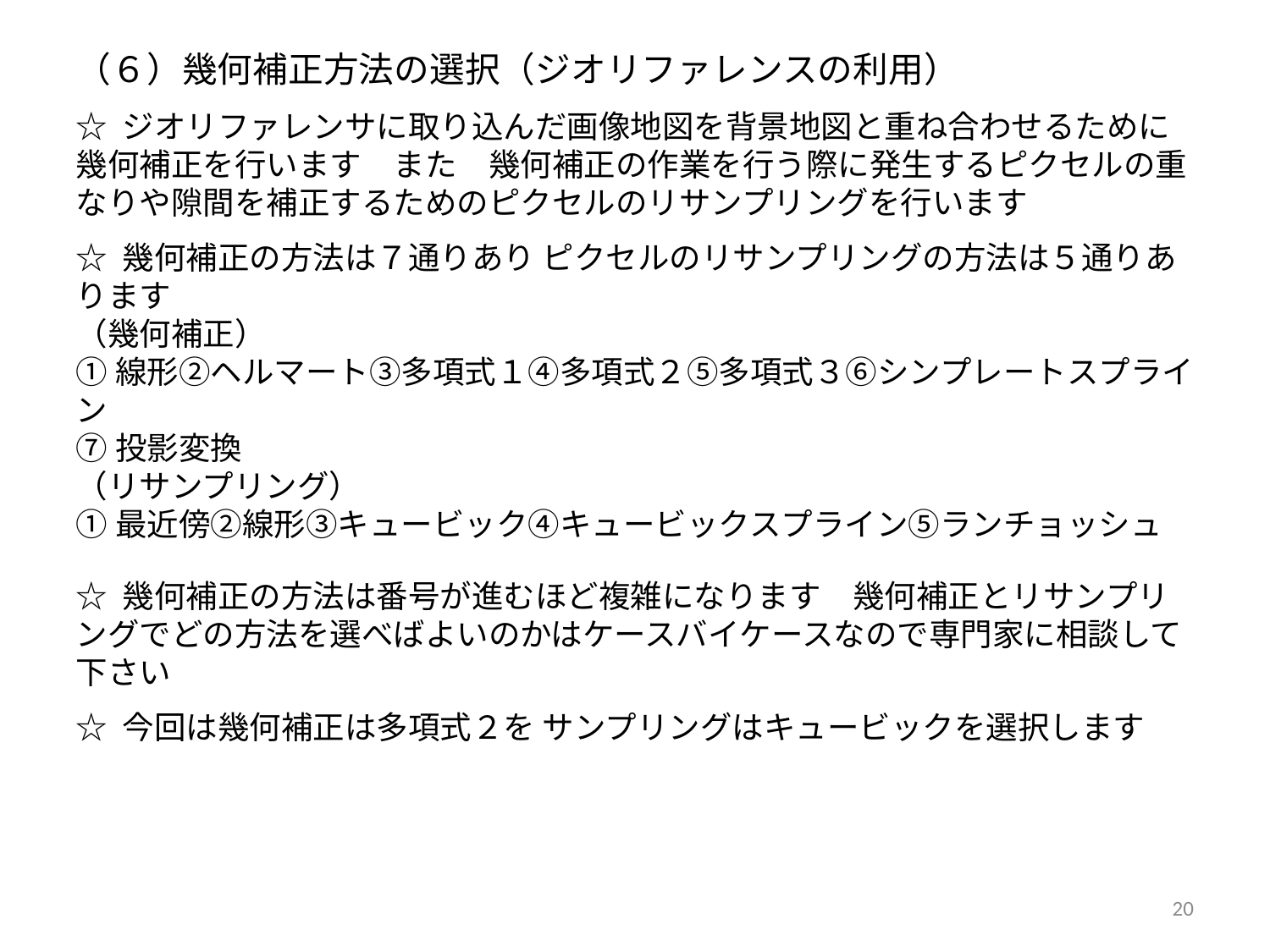

（６）幾何補正方法の選択（ジオリファレンスの利用）

☆ ジオリファレンサに取り込んだ画像地図を背景地図と重ね合わせるために幾何補正を行います　また　幾何補正の作業を行う際に発生するピクセルの重なりや隙間を補正するためのピクセルのリサンプリングを行います

☆ 幾何補正の方法は７通りあり ピクセルのリサンプリングの方法は５通りあります
（幾何補正）
①線形②ヘルマート③多項式１④多項式２⑤多項式３⑥シンプレートスプライン
⑦投影変換
（リサンプリング）
①最近傍②線形③キュービック④キュービックスプライン⑤ランチョッシュ

☆ 幾何補正の方法は番号が進むほど複雑になります　幾何補正とリサンプリングでどの方法を選べばよいのかはケースバイケースなので専門家に相談して下さい

☆ 今回は幾何補正は多項式２を サンプリングはキュービックを選択します
20